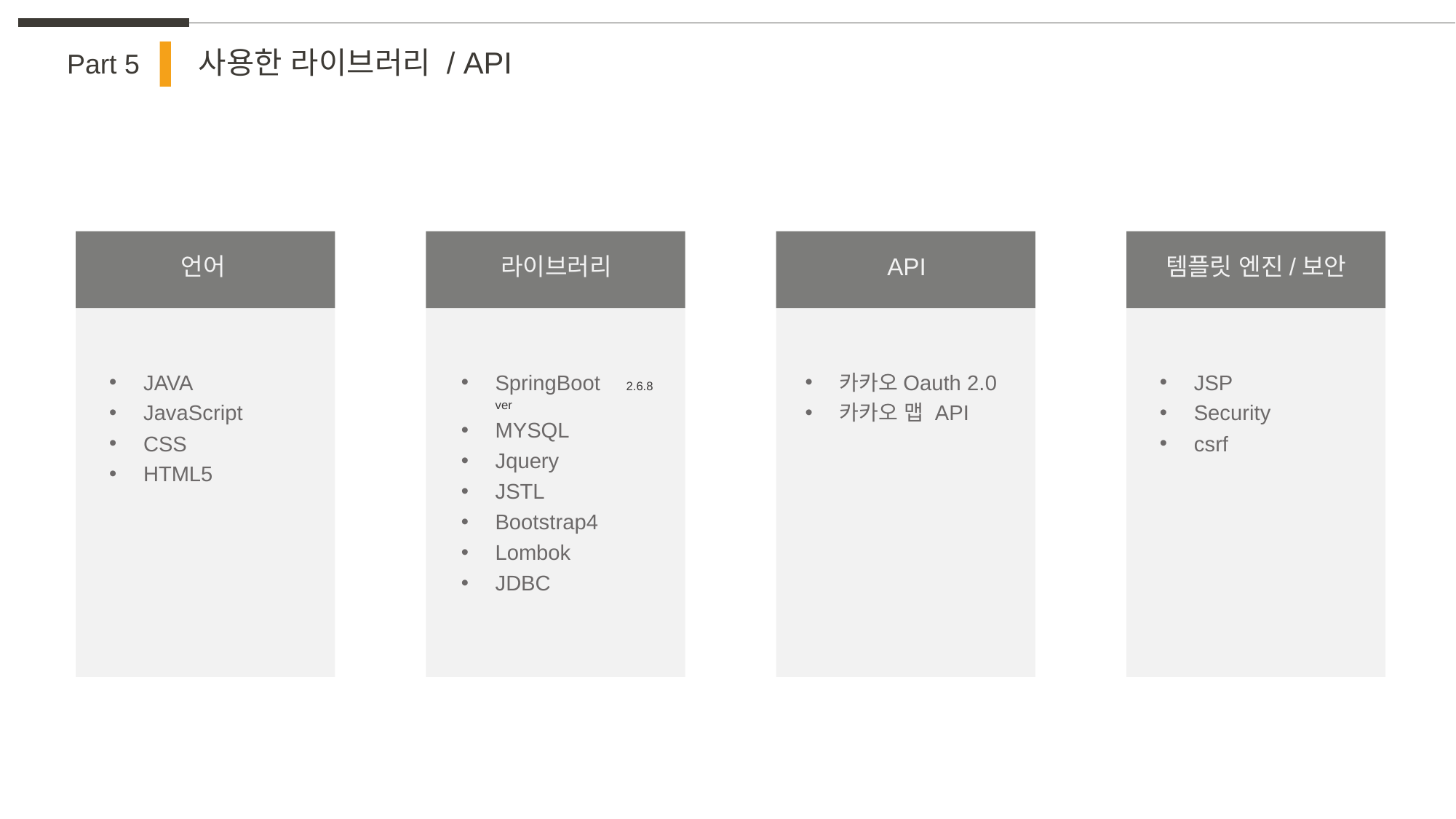

사용한 라이브러리 / API
Part 5

언어
라이브러리
API
템플릿 엔진/보안
JAVA
JavaScript
CSS
HTML5
SpringBoot 2.6.8 ver
MYSQL
Jquery
JSTL
Bootstrap4
Lombok
JDBC

카카오Oauth 2.0
카카오 맵 API
JSP
Security
csrf